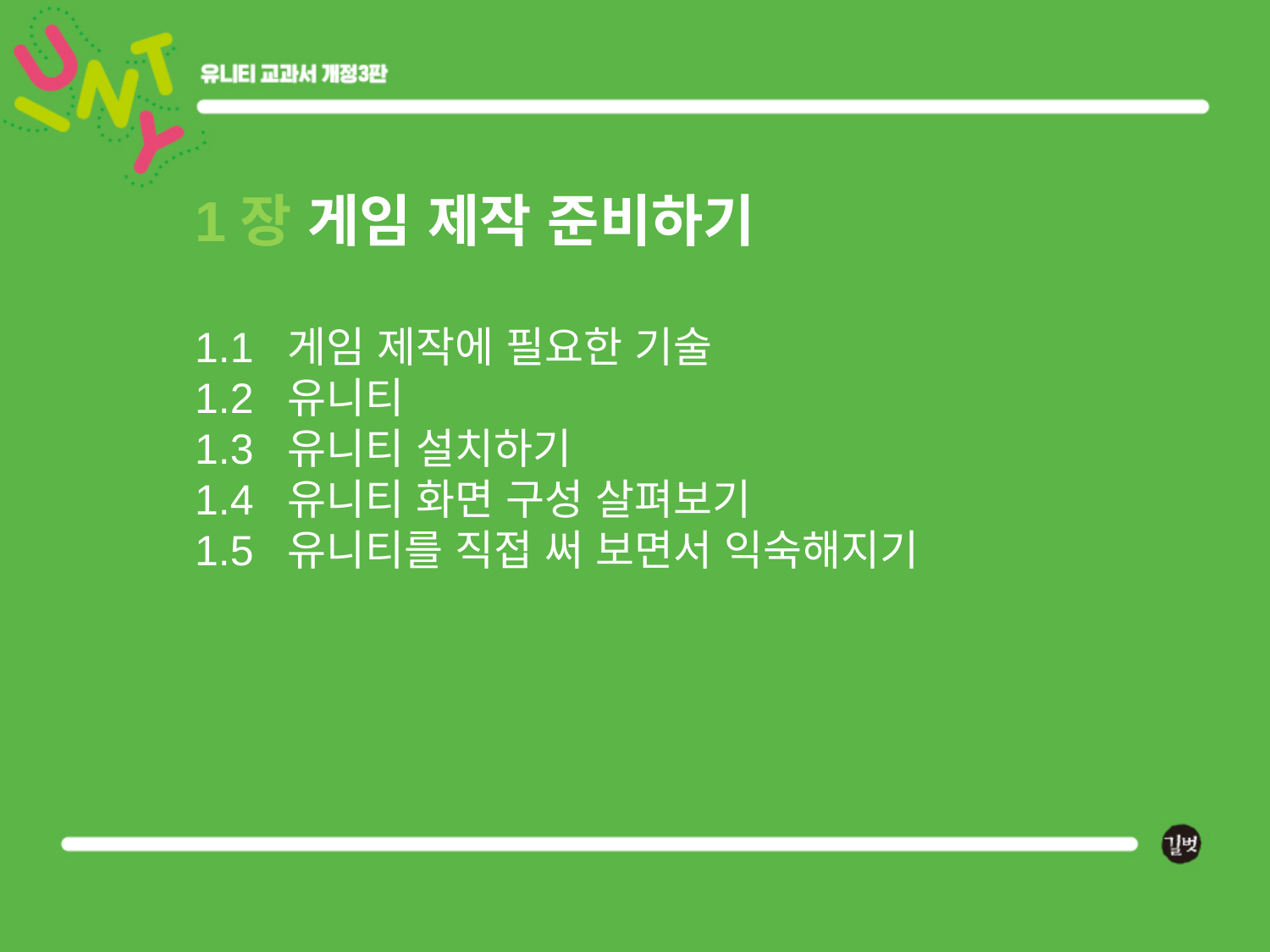

# 1장 게임 제작 준비하기 1.1  게임 제작에 필요한 기술 1.2  유니티 1.3  유니티 설치하기 1.4  유니티 화면 구성 살펴보기 1.5  유니티를 직접 써 보면서 익숙해지기